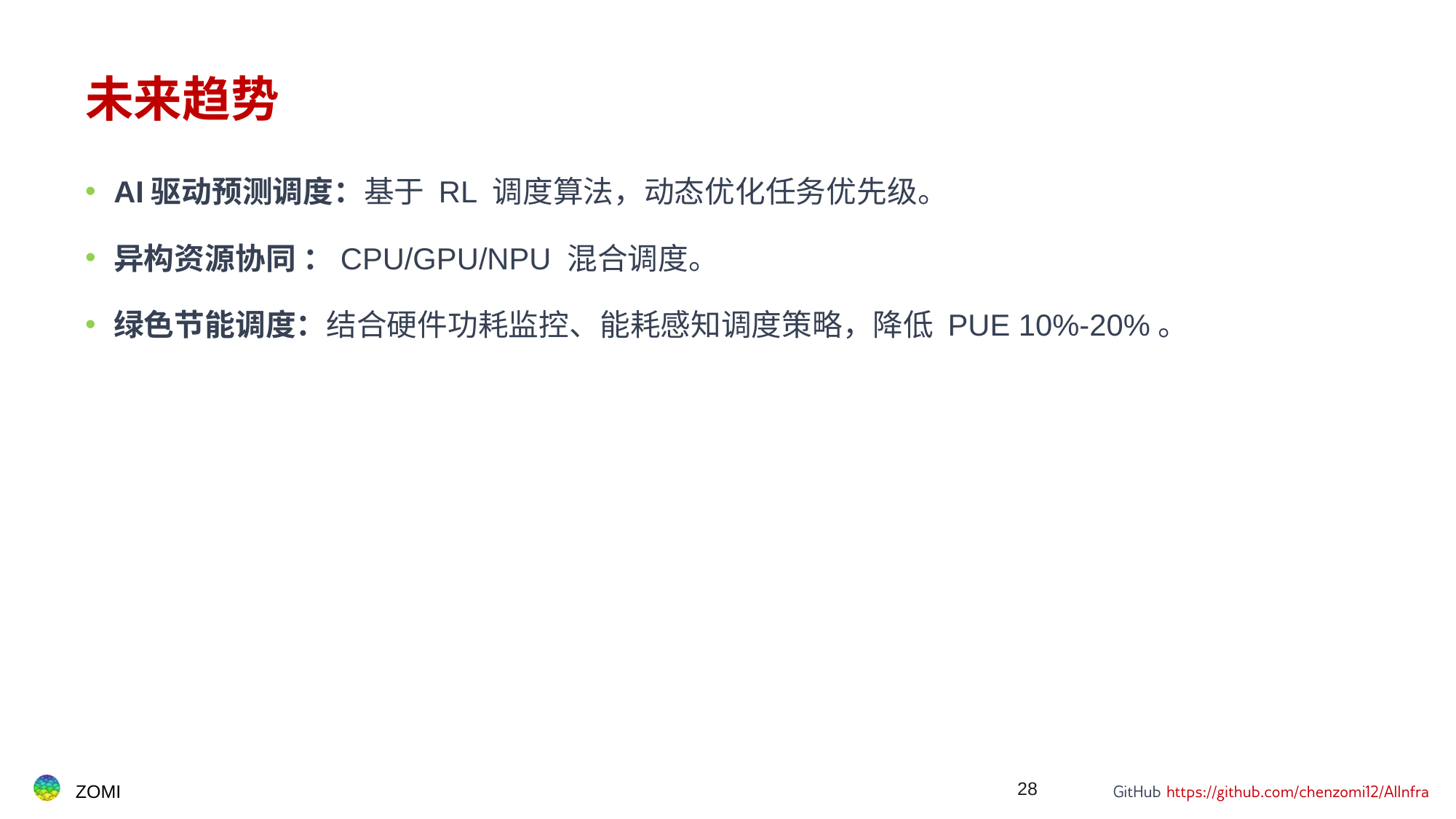

# 未来趋势
AI驱动预测调度：基于 RL 调度算法，动态优化任务优先级。
异构资源协同 ：CPU/GPU/NPU 混合调度。
绿色节能调度：结合硬件功耗监控、能耗感知调度策略，降低 PUE 10%-20%。